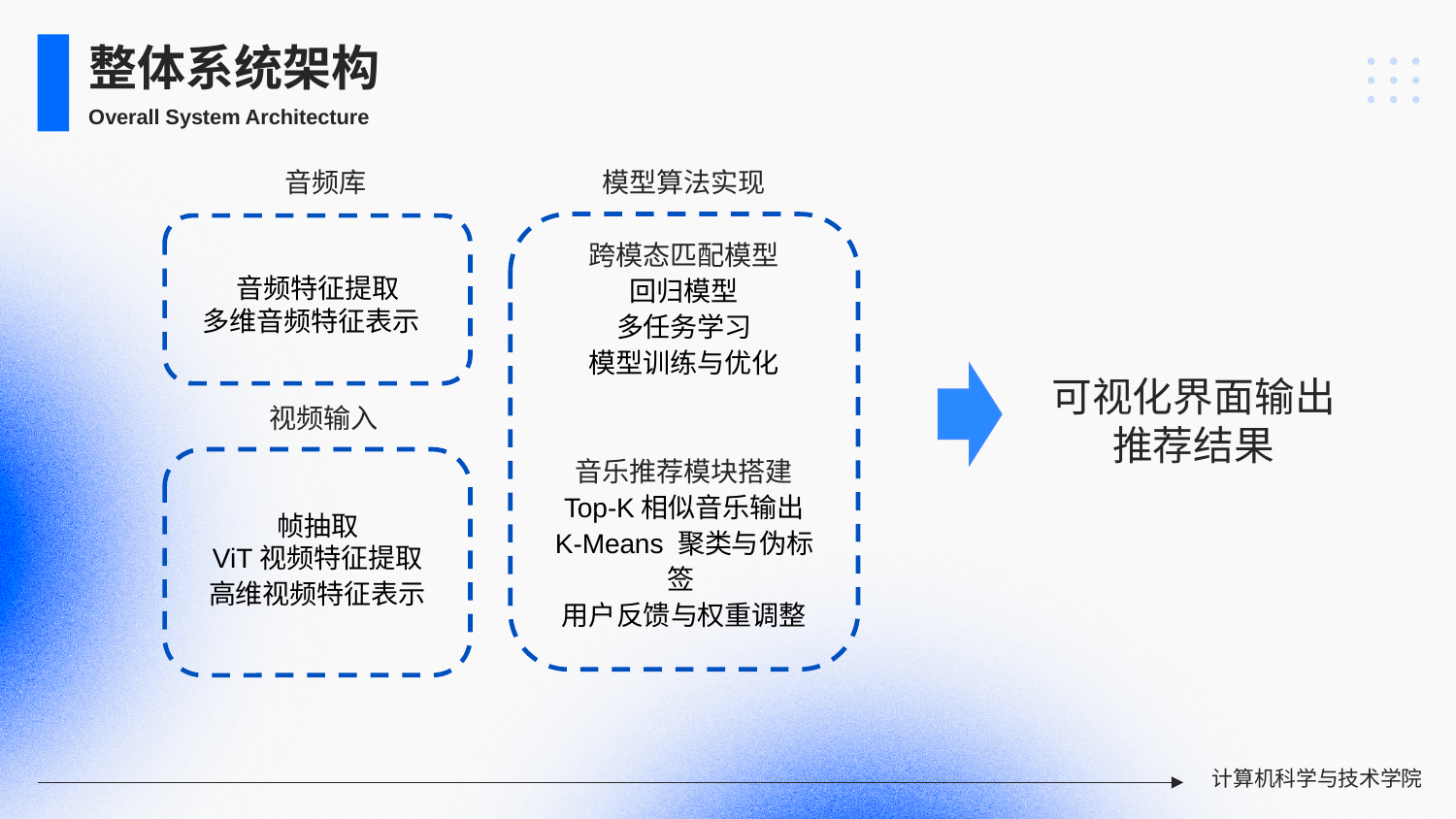

整体系统架构

Overall System Architecture
音频库
模型算法实现

跨模态匹配模型
回归模型
多任务学习
模型训练与优化

音乐推荐模块搭建
Top-K相似音乐输出
K-Means 聚类与伪标签
用户反馈与权重调整
音频特征提取
多维音频特征表示
可视化界面输出推荐结果

视频输入

帧抽取
ViT视频特征提取
高维视频特征表示
计算机科学与技术学院